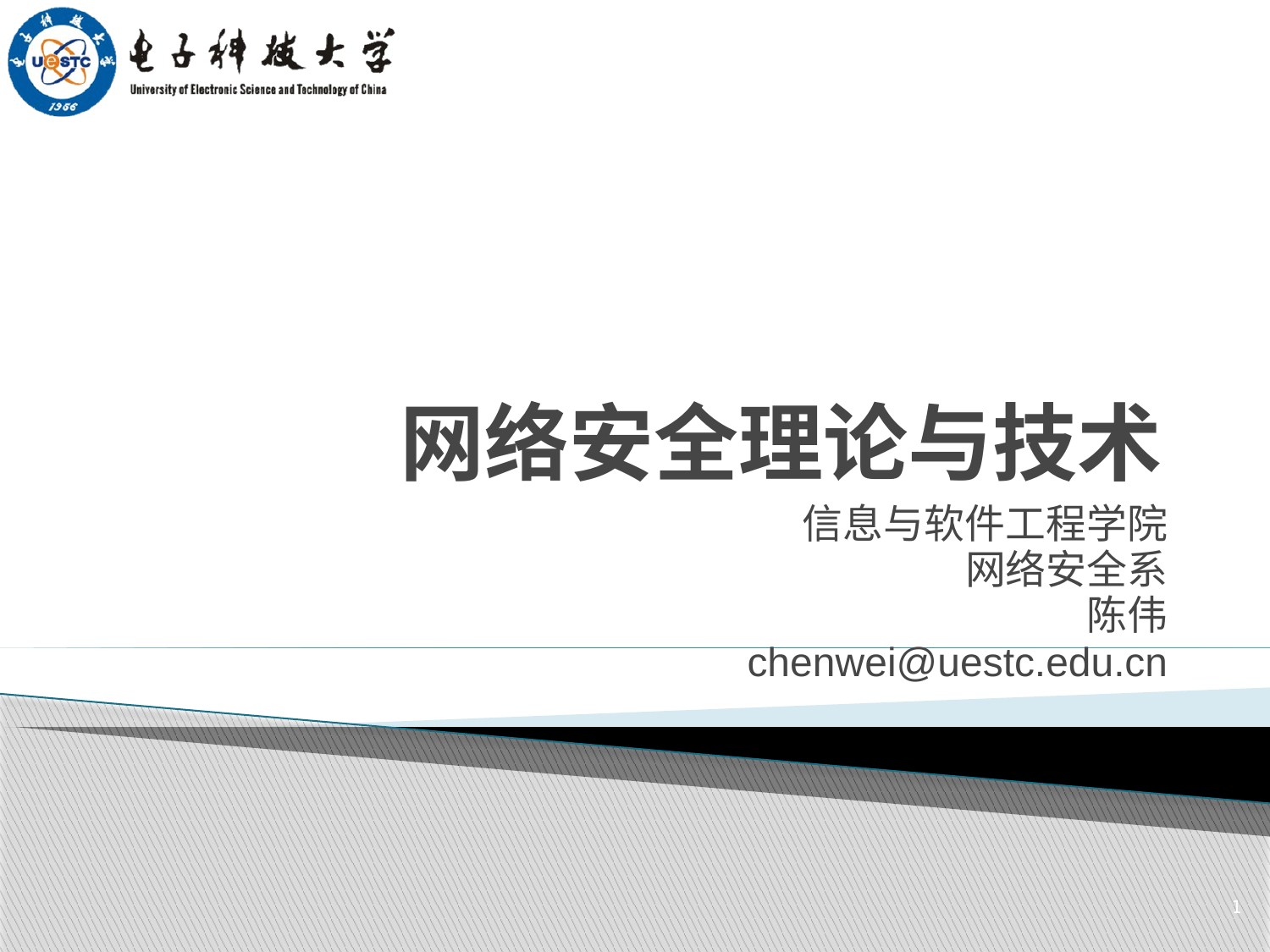

# 网络安全理论与技术
信息与软件工程学院
网络安全系
陈伟
chenwei@uestc.edu.cn

1